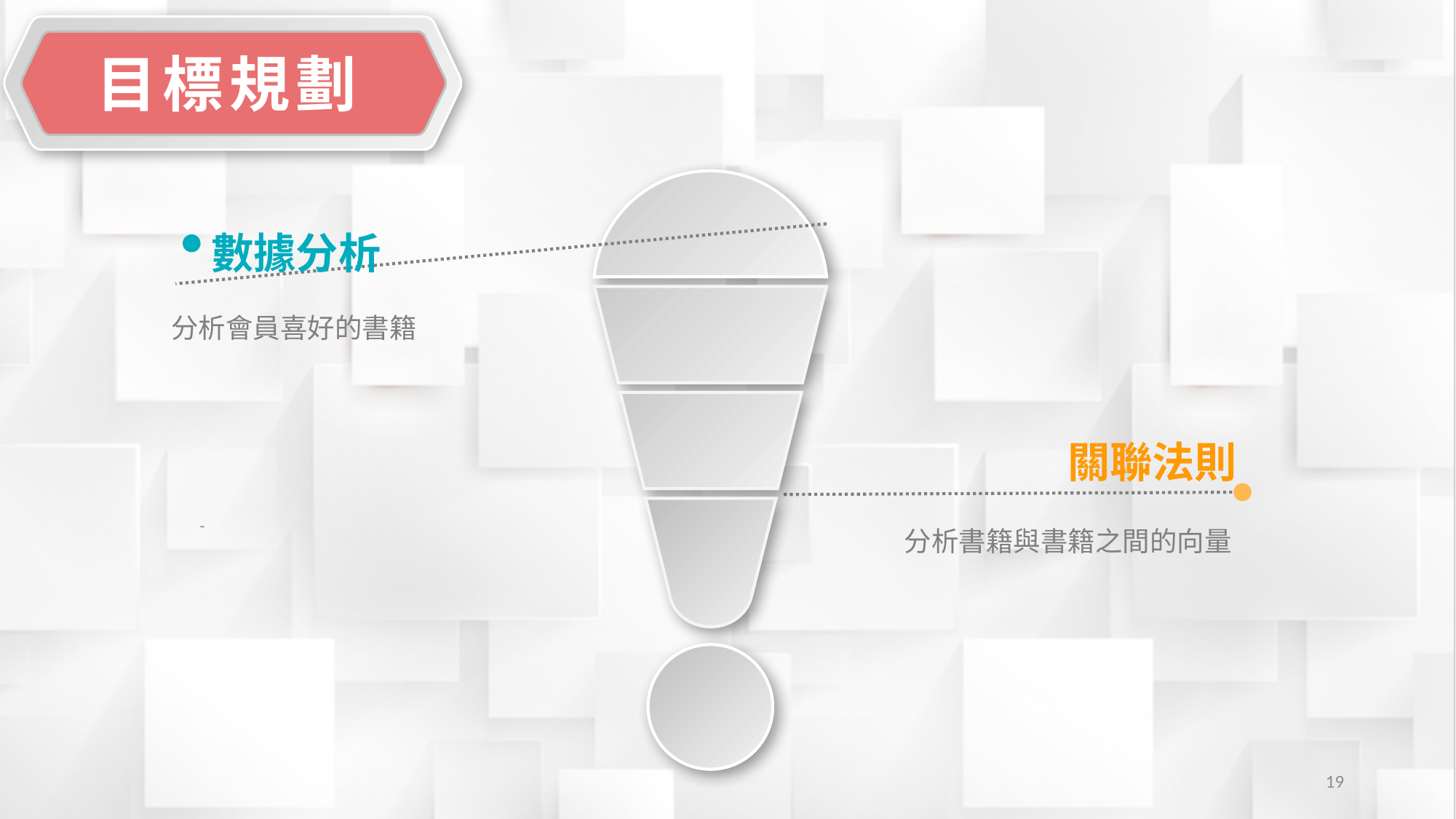

目標規劃

數據分析

分析會員喜好的書籍

關聯法則

-
分析書籍與書籍之間的向量

19